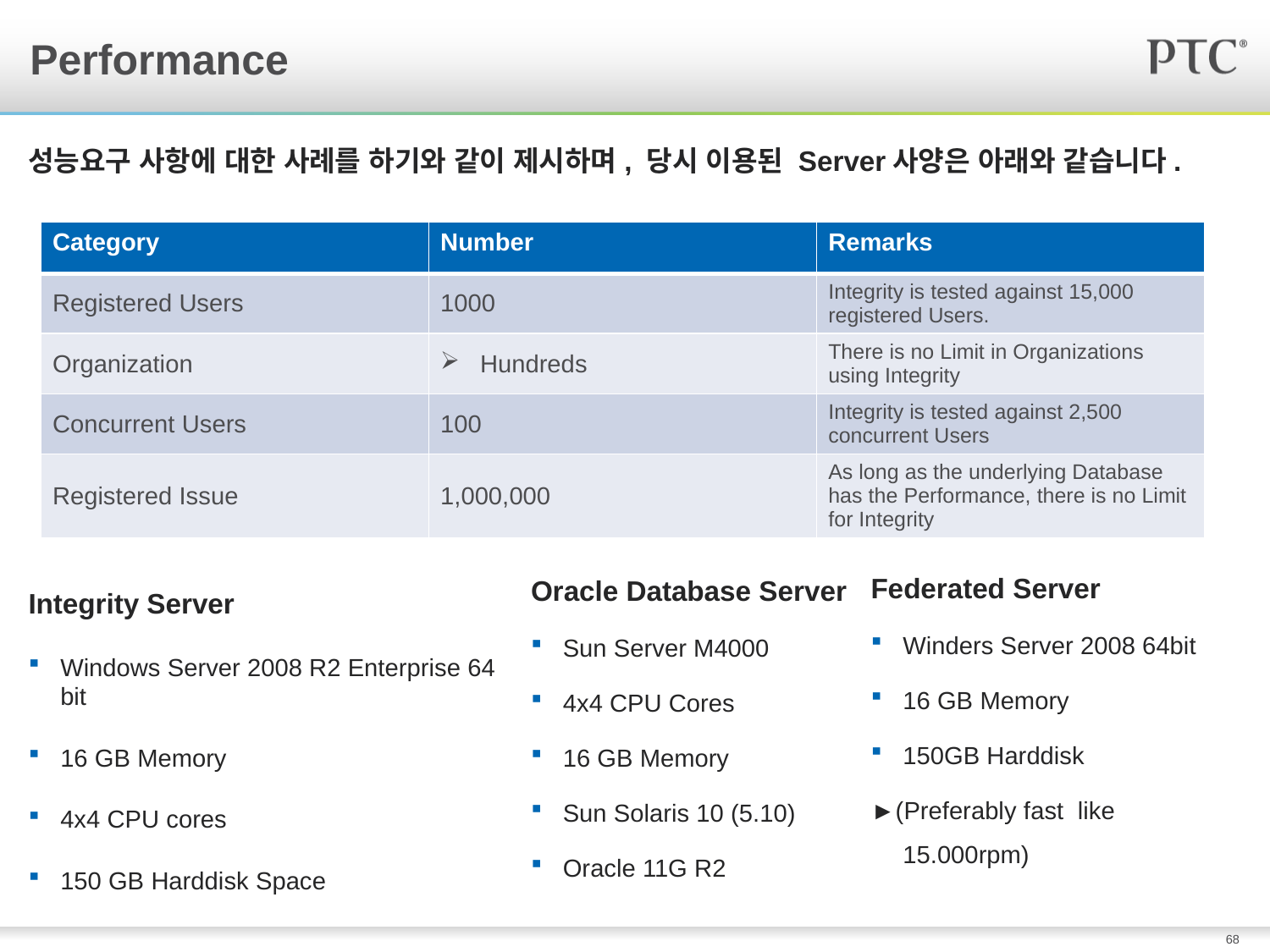

# Performance
성능요구 사항에 대한 사례를 하기와 같이 제시하며, 당시 이용된 Server사양은 아래와 같습니다.
| Category | Number | Remarks |
| --- | --- | --- |
| Registered Users | 1000 | Integrity is tested against 15,000 registered Users. |
| Organization | Hundreds | There is no Limit in Organizations using Integrity |
| Concurrent Users | 100 | Integrity is tested against 2,500 concurrent Users |
| Registered Issue | 1,000,000 | As long as the underlying Database has the Performance, there is no Limit for Integrity |
Federated Server
Winders Server 2008 64bit
16 GB Memory
150GB Harddisk
►(Preferably fast  like 15.000rpm)

Oracle Database Server
Sun Server M4000
4x4 CPU Cores
16 GB Memory
Sun Solaris 10 (5.10)
Oracle 11G R2

Integrity Server
Windows Server 2008 R2 Enterprise 64 bit
16 GB Memory
4x4 CPU cores
150 GB Harddisk Space